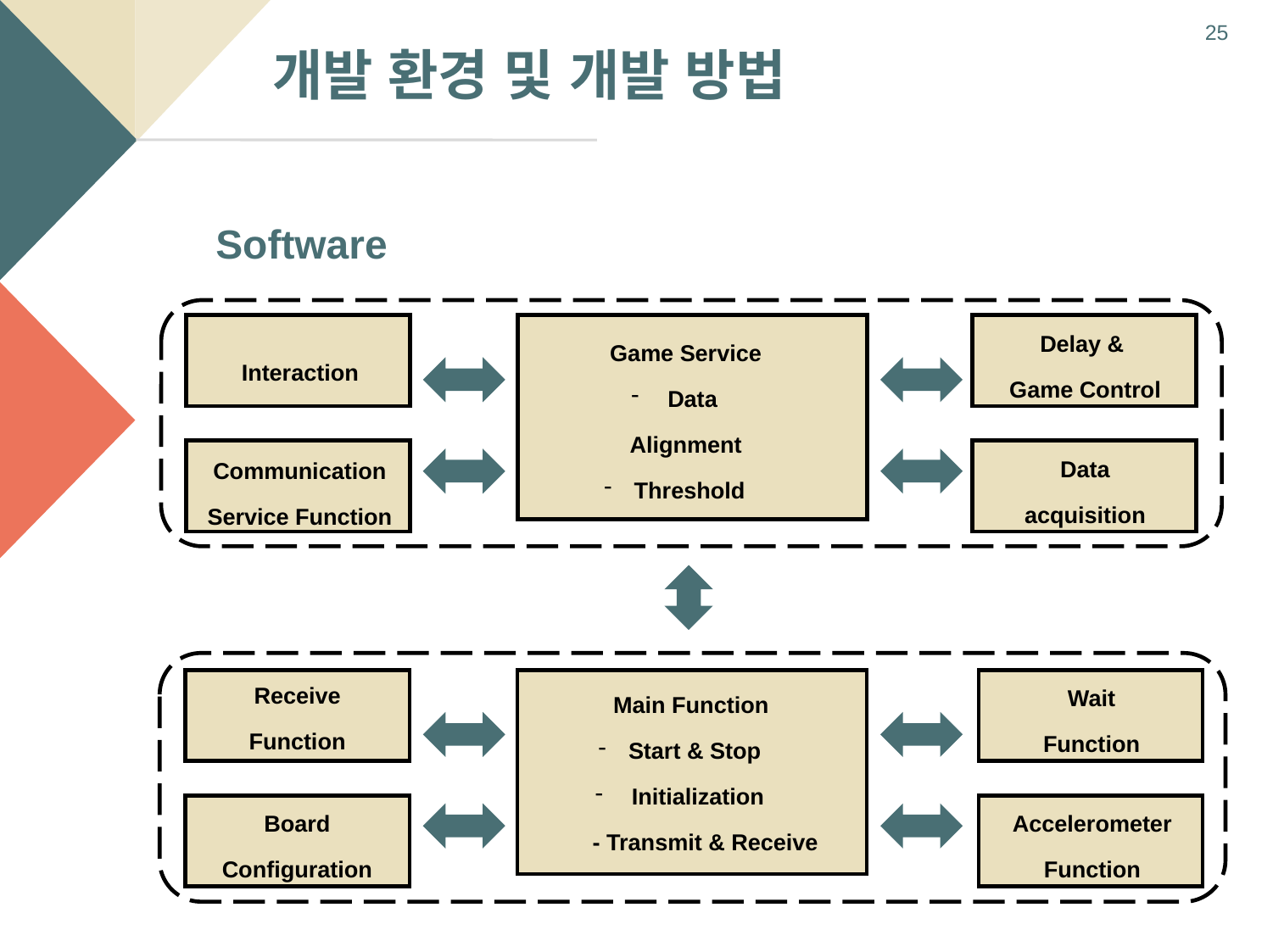

25
개발 환경 및 개발 방법
Software

Delay &
Game Control

Game Service
 Data
Alignment
Threshold

Interaction

Data
acquisition

Communication
Service Function

Receive
Function

Wait
Function

Main Function
Start & Stop
 Initialization
          - Transmit & Receive

Board
Configuration

Accelerometer
Function